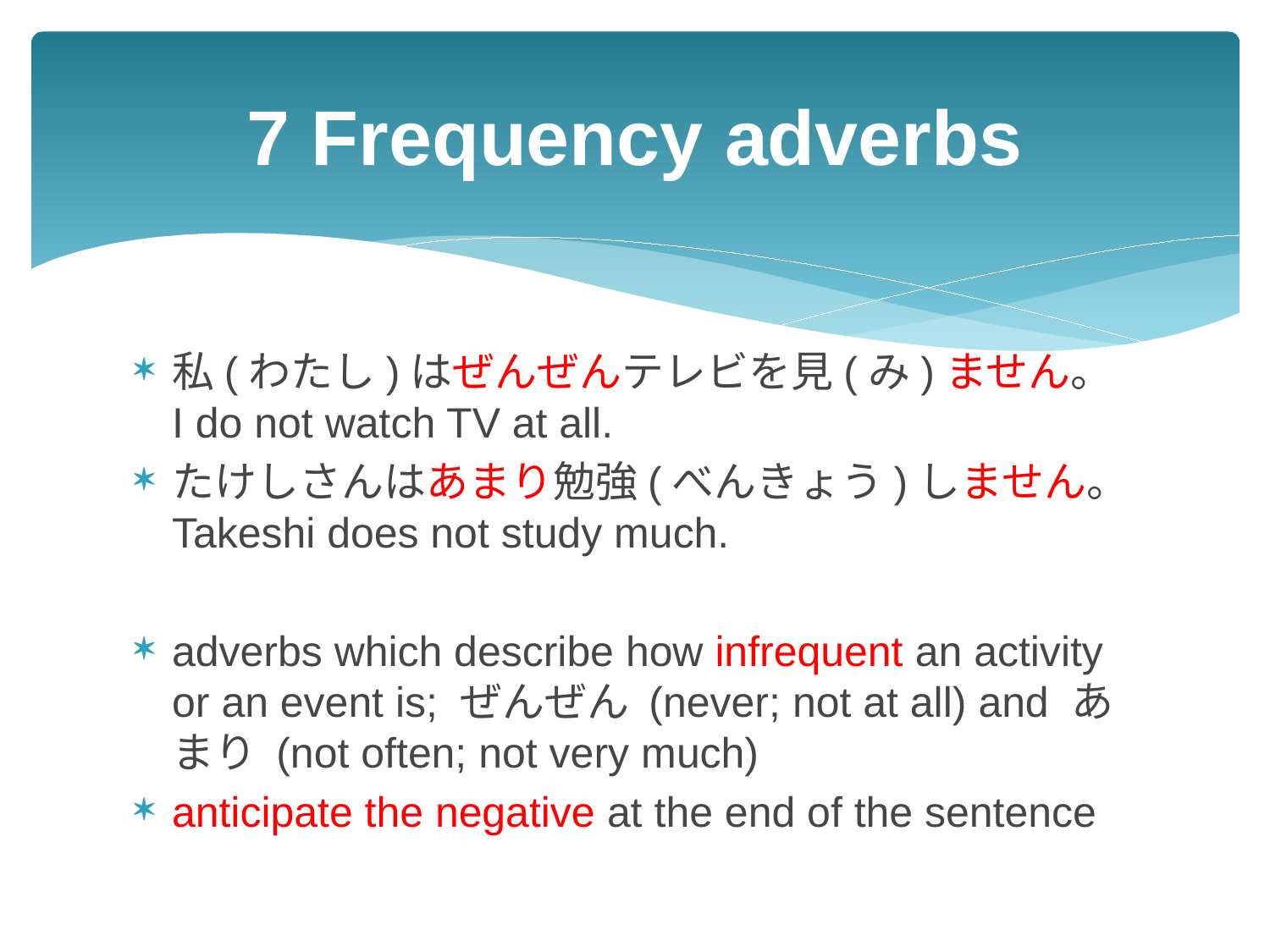

# 7 Frequency adverbs
私(わたし)はぜんぜんテレビを見(み)ません。 I do not watch TV at all.
たけしさんはあまり勉強(べんきょう)しません。 Takeshi does not study much.

adverbs which describe how infrequent an activity or an event is; ぜんぜん (never; not at all) and あまり (not often; not very much)
anticipate the negative at the end of the sentence